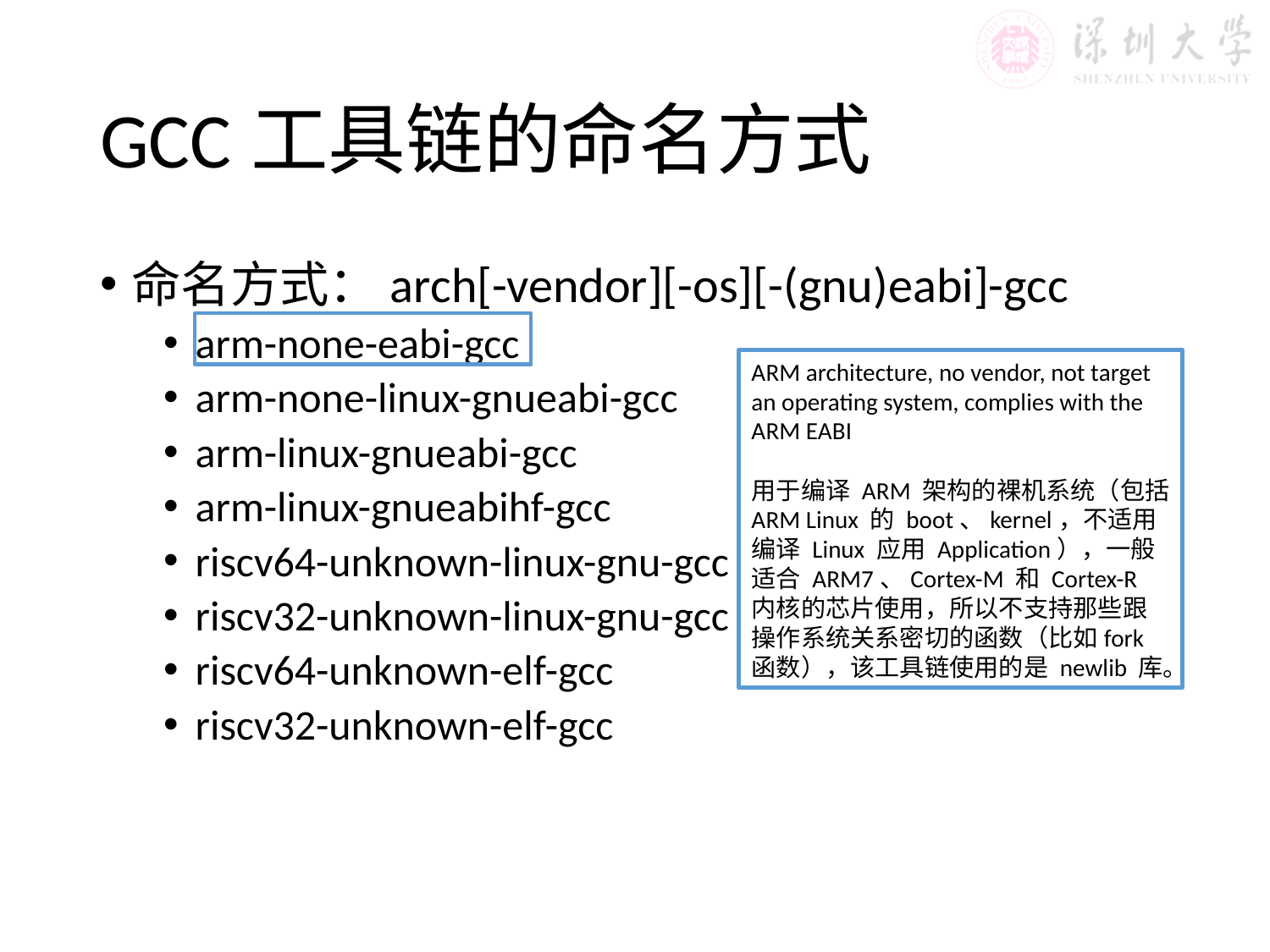

# GCC工具链的命名方式
命名方式：arch[-vendor][-os][-(gnu)eabi]-gcc
arm-none-eabi-gcc
arm-none-linux-gnueabi-gcc
arm-linux-gnueabi-gcc
arm-linux-gnueabihf-gcc
riscv64-unknown-linux-gnu-gcc
riscv32-unknown-linux-gnu-gcc
riscv64-unknown-elf-gcc
riscv32-unknown-elf-gcc

ARM architecture, no vendor, not target an operating system, complies with the ARM EABI
用于编译 ARM 架构的裸机系统（包括 ARM Linux 的 boot、kernel，不适用编译 Linux 应用 Application），一般适合 ARM7、Cortex-M 和 Cortex-R 内核的芯片使用，所以不支持那些跟操作系统关系密切的函数（比如fork函数），该工具链使用的是 newlib 库。